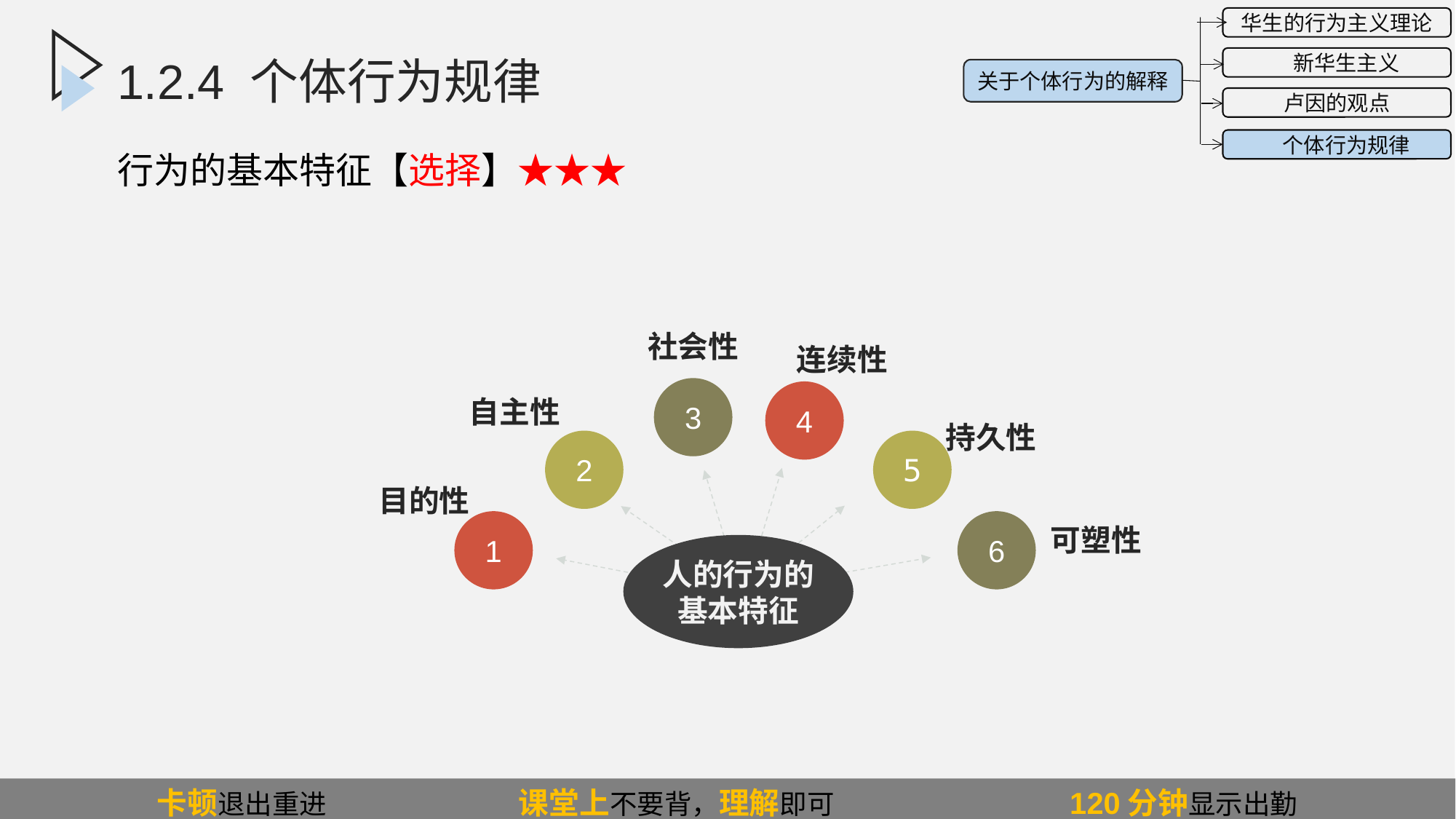

1.2.4.1行为概述
华生的行为主义理论
   新华生主义

卢因的观点
   个体行为规律
关于个体行为的解释
# 1.2.4 个体行为规律
行为的基本特征【选择】★★★
社会性
连续性
自主性
3
4
持久性
2
5
目的性

可塑性
1
6

人的行为的基本特征